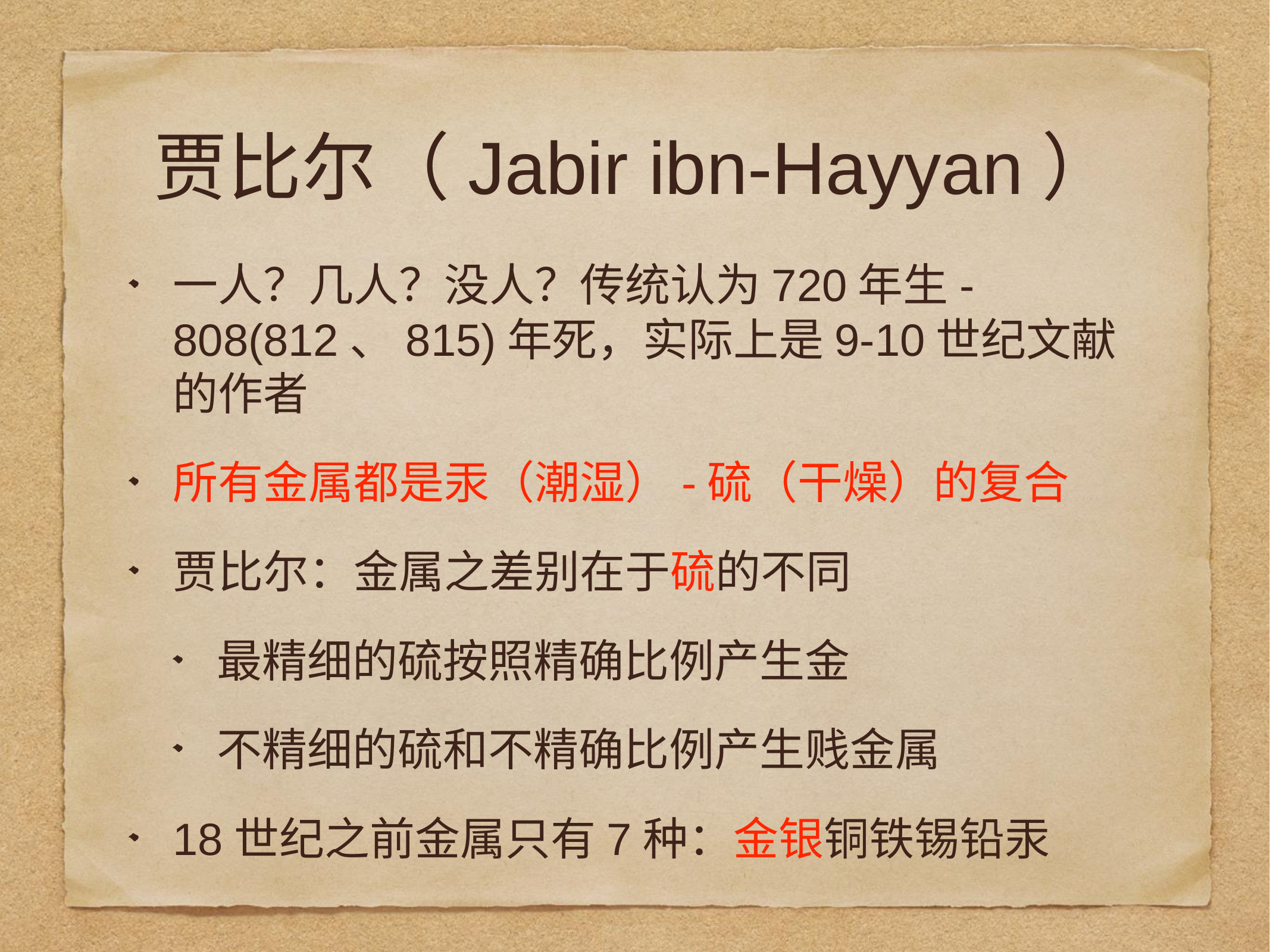

# 贾比尔（Jabir ibn-Hayyan）
一人？几人？没人？传统认为720年生-808(812、815)年死，实际上是9-10世纪文献的作者
所有金属都是汞（潮湿）-硫（干燥）的复合
贾比尔：金属之差别在于硫的不同
最精细的硫按照精确比例产生金
不精细的硫和不精确比例产生贱金属
18世纪之前金属只有7种：金银铜铁锡铅汞